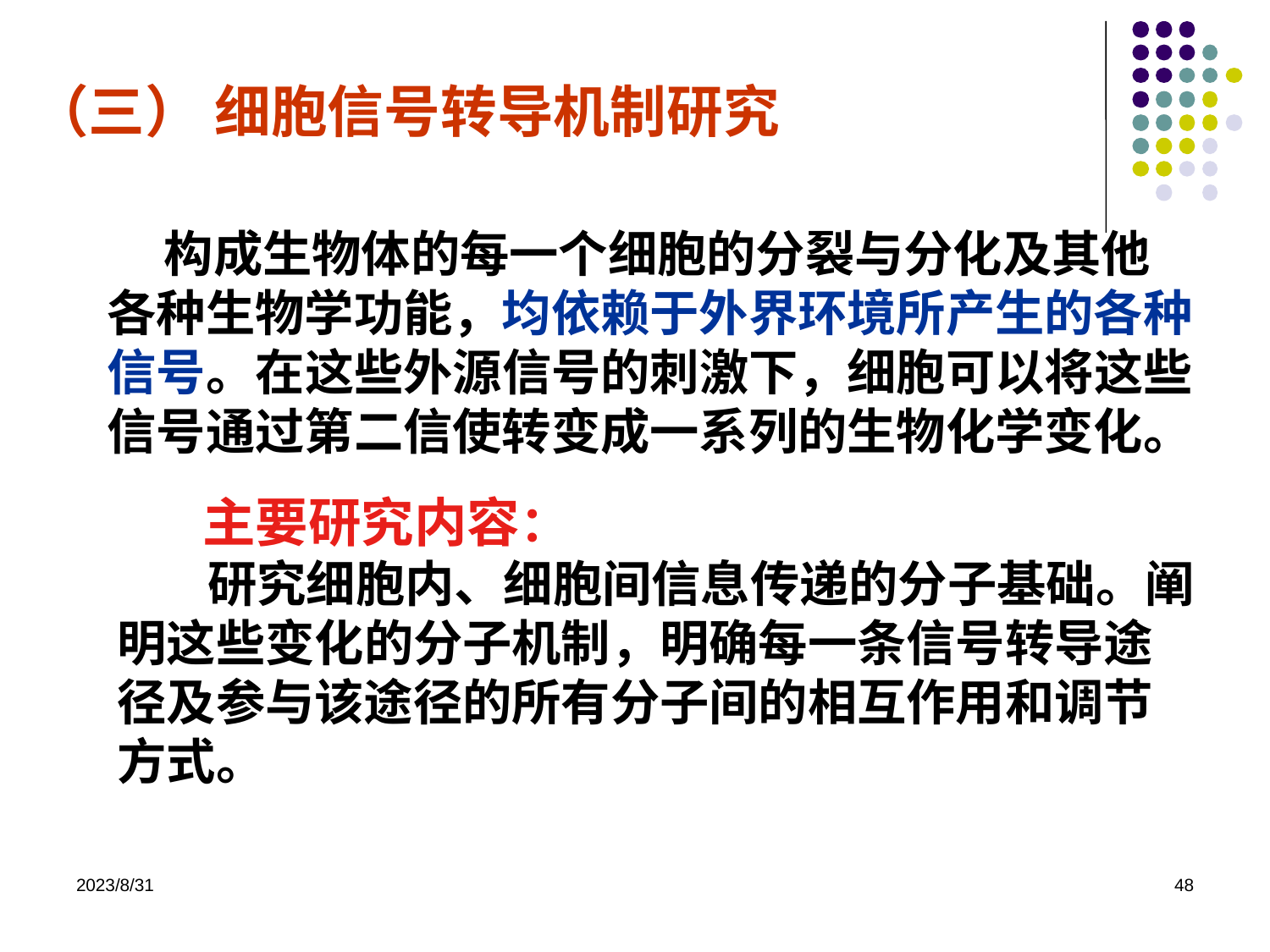

（三） 细胞信号转导机制研究
    构成生物体的每一个细胞的分裂与分化及其他各种生物学功能，均依赖于外界环境所产生的各种信号。在这些外源信号的刺激下，细胞可以将这些信号通过第二信使转变成一系列的生物化学变化。
      主要研究内容：
       研究细胞内、细胞间信息传递的分子基础。阐明这些变化的分子机制，明确每一条信号转导途径及参与该途径的所有分子间的相互作用和调节方式。
2023/8/31
48